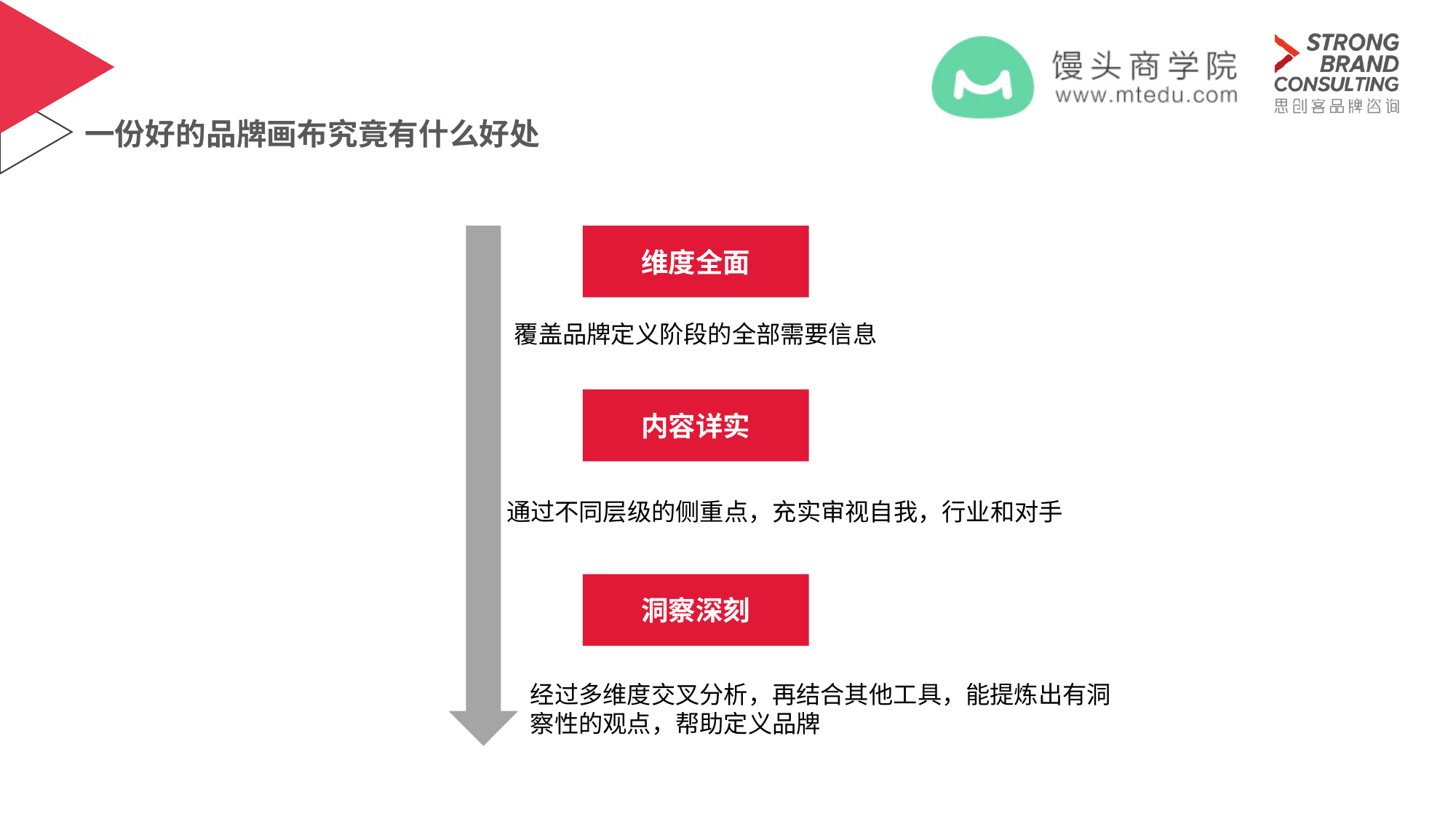

一份好的品牌画布究竟有什么好处

维度全面
覆盖品牌定义阶段的全部需要信息
内容详实
通过不同层级的侧重点，充实审视自我，行业和对手
洞察深刻
经过多维度交叉分析，再结合其他工具，能提炼出有洞察性的观点，帮助定义品牌